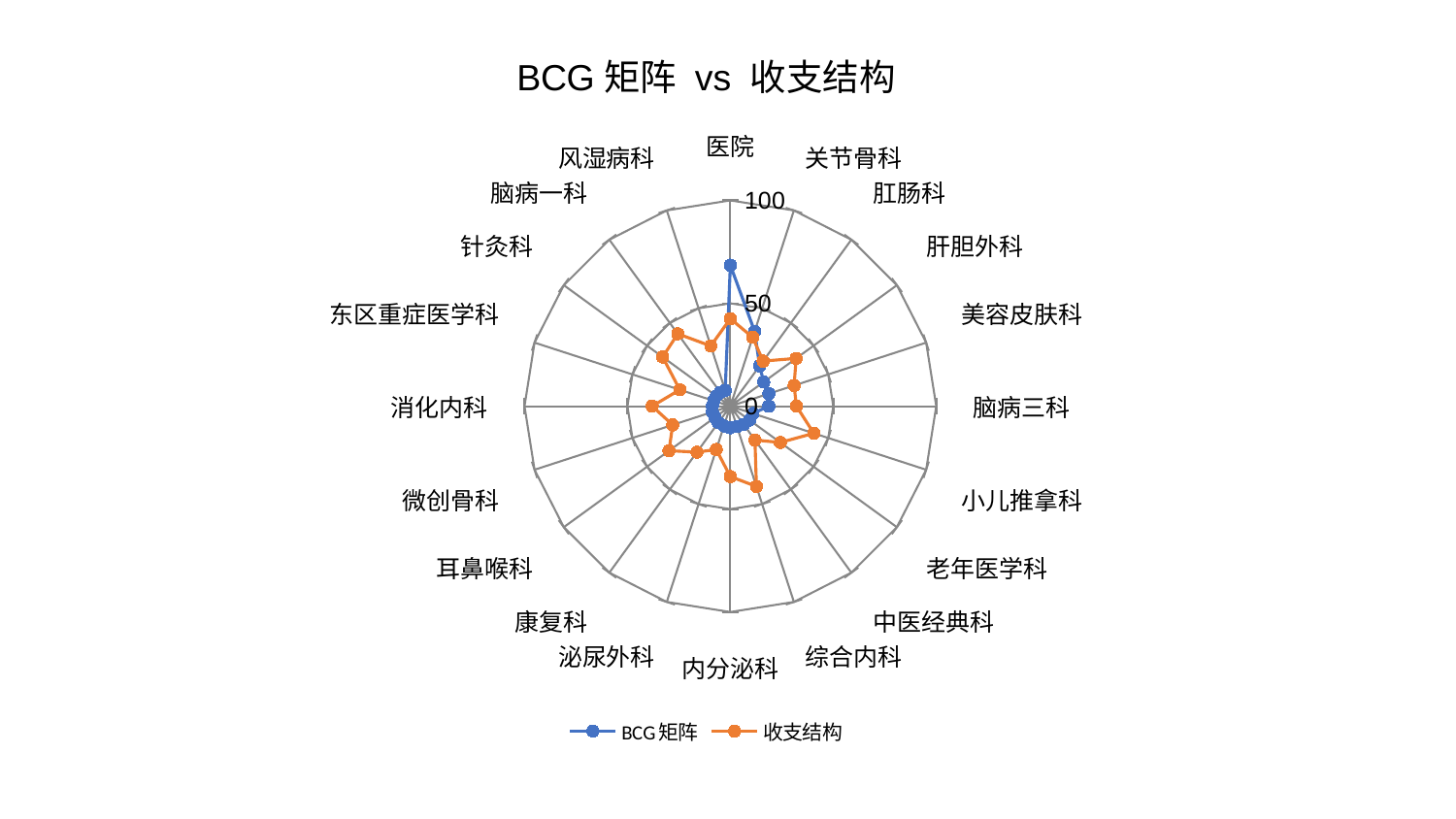

### Chart: BCG矩阵 vs 收支结构

| Category | BCG矩阵 | 收支结构 |
|---|---|---|
| 医院 | 68.52547125294248 | 42.5303623361795 |
| 关节骨科 | 38.20016048199426 | 35.16616821350049 |
| 肛肠科 | 24.20158674822101 | 27.099696106603464 |
| 肝胆外科 | 20.038416766297953 | 39.50543749816339 |
| 美容皮肤科 | 19.724909388313264 | 32.57597917374429 |
| 脑病三科 | 18.673833893126904 | 32.11075502727411 |
| 小儿推拿科 | 11.512549614066101 | 42.6342351006775 |
| 老年医学科 | 11.508962933388418 | 30.026082207743606 |
| 中医经典科 | 10.91289607054751 | 20.35058969053897 |
| 综合内科 | 10.489370449853757 | 41.02150228921415 |
| 内分泌科 | 10.482088472494263 | 34.20823937579336 |
| 泌尿外科 | 10.078195781185325 | 22.134299641436073 |
| 康复科 | 9.89382991903243 | 27.601902676238353 |
| 耳鼻喉科 | 9.233506660040886 | 36.844361131846796 |
| 微创骨科 | 9.194917155108605 | 29.46236853997179 |
| 消化内科 | 8.721073502363042 | 37.9992205395538 |
| 东区重症医学科 | 8.449113483517033 | 25.8296577338163 |
| 针灸科 | 8.4419849091973 | 40.653527170839524 |
| 脑病一科 | 8.29805461896681 | 43.47909838589435 |
| 风湿病科 | 8.066326486037166 | 30.78820016504754 |
83